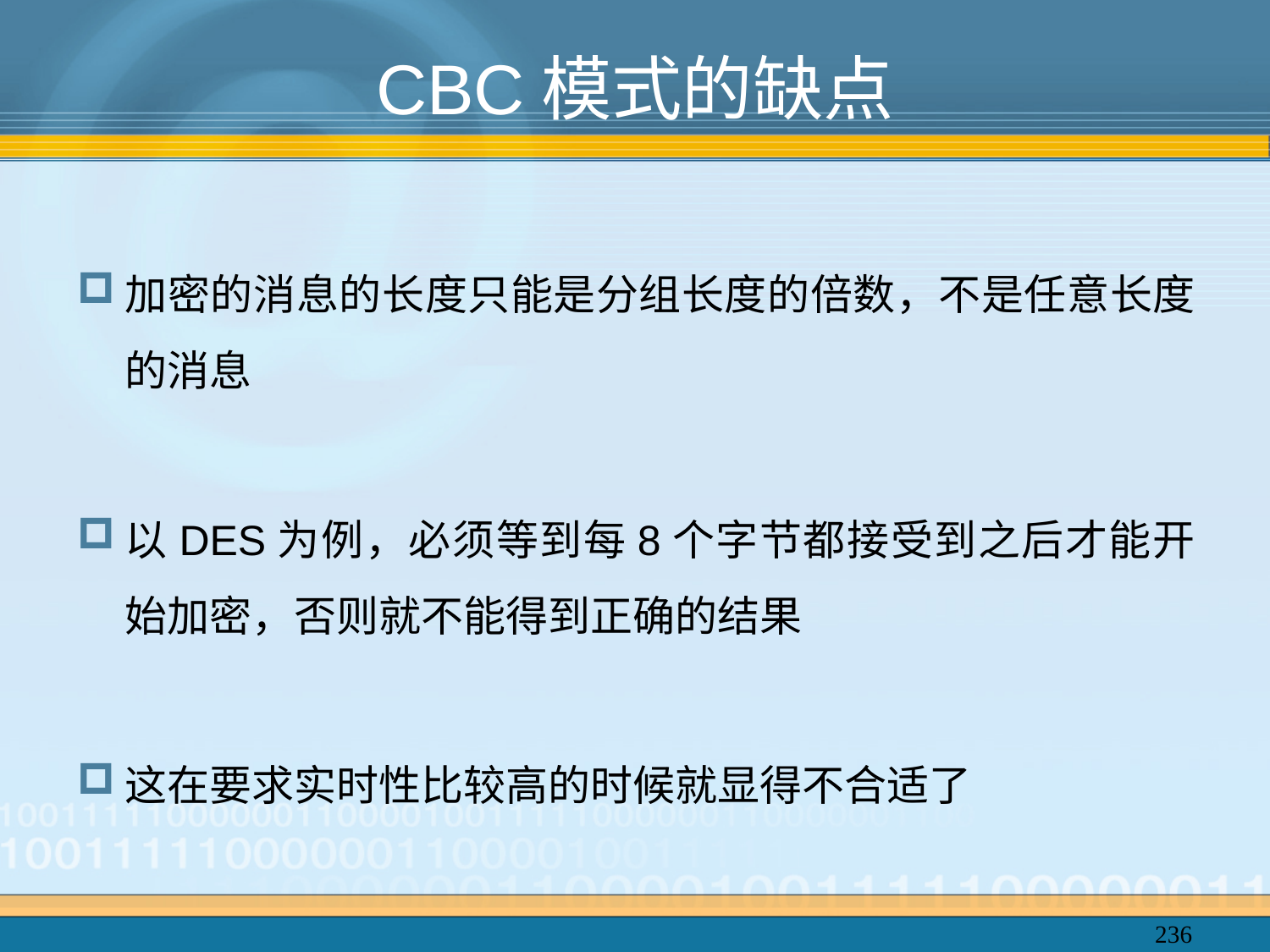

# CBC模式的缺点
加密的消息的长度只能是分组长度的倍数，不是任意长度的消息

以DES为例，必须等到每8个字节都接受到之后才能开始加密，否则就不能得到正确的结果

这在要求实时性比较高的时候就显得不合适了

236